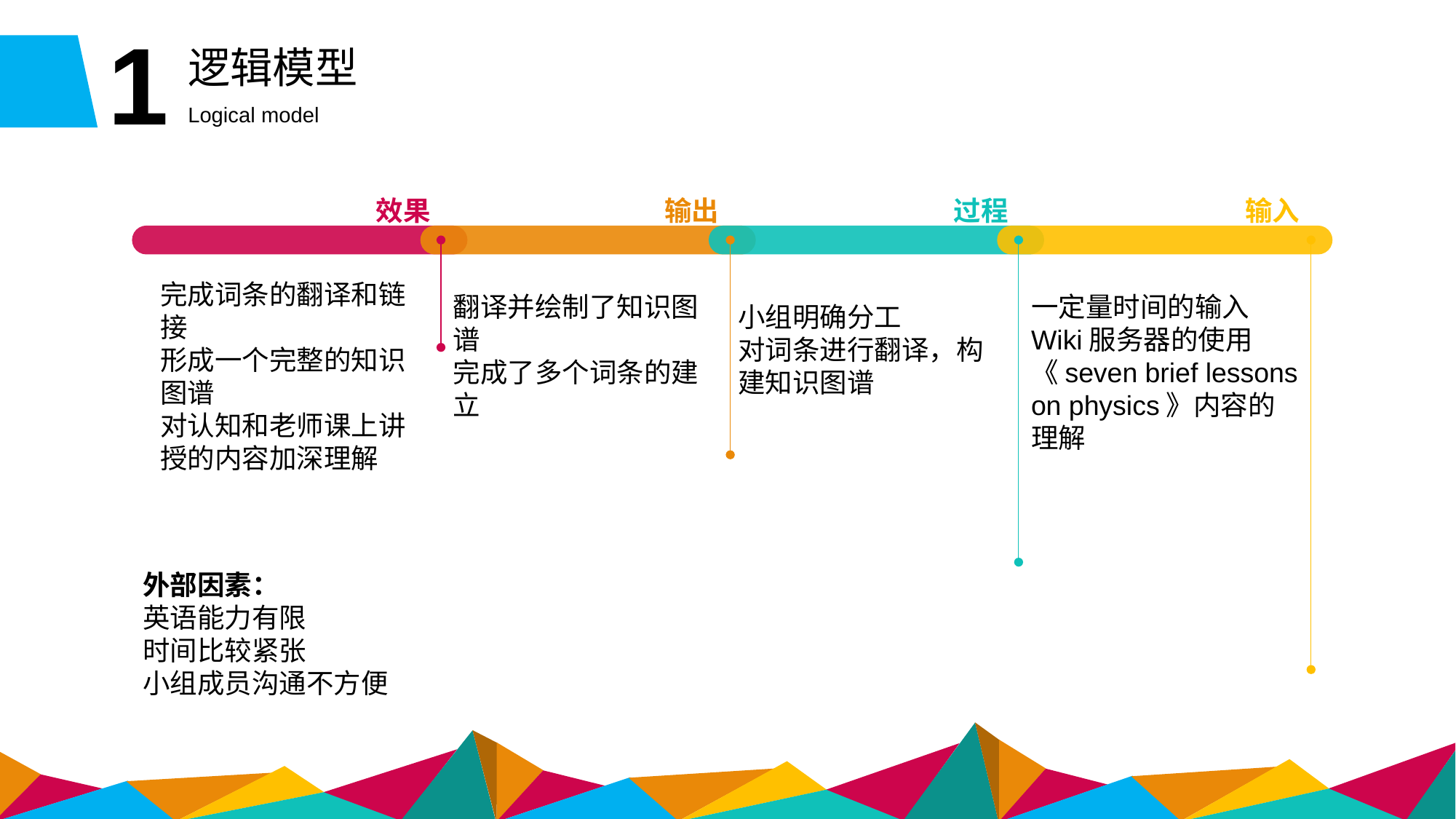

1

逻辑模型
Logical model
输出
过程
输入
效果

完成词条的翻译和链接
形成一个完整的知识图谱
对认知和老师课上讲授的内容加深理解
翻译并绘制了知识图谱
完成了多个词条的建立
一定量时间的输入
Wiki服务器的使用
《seven brief lessons on physics》内容的理解

小组明确分工
对词条进行翻译，构建知识图谱

外部因素：
英语能力有限
时间比较紧张
小组成员沟通不方便